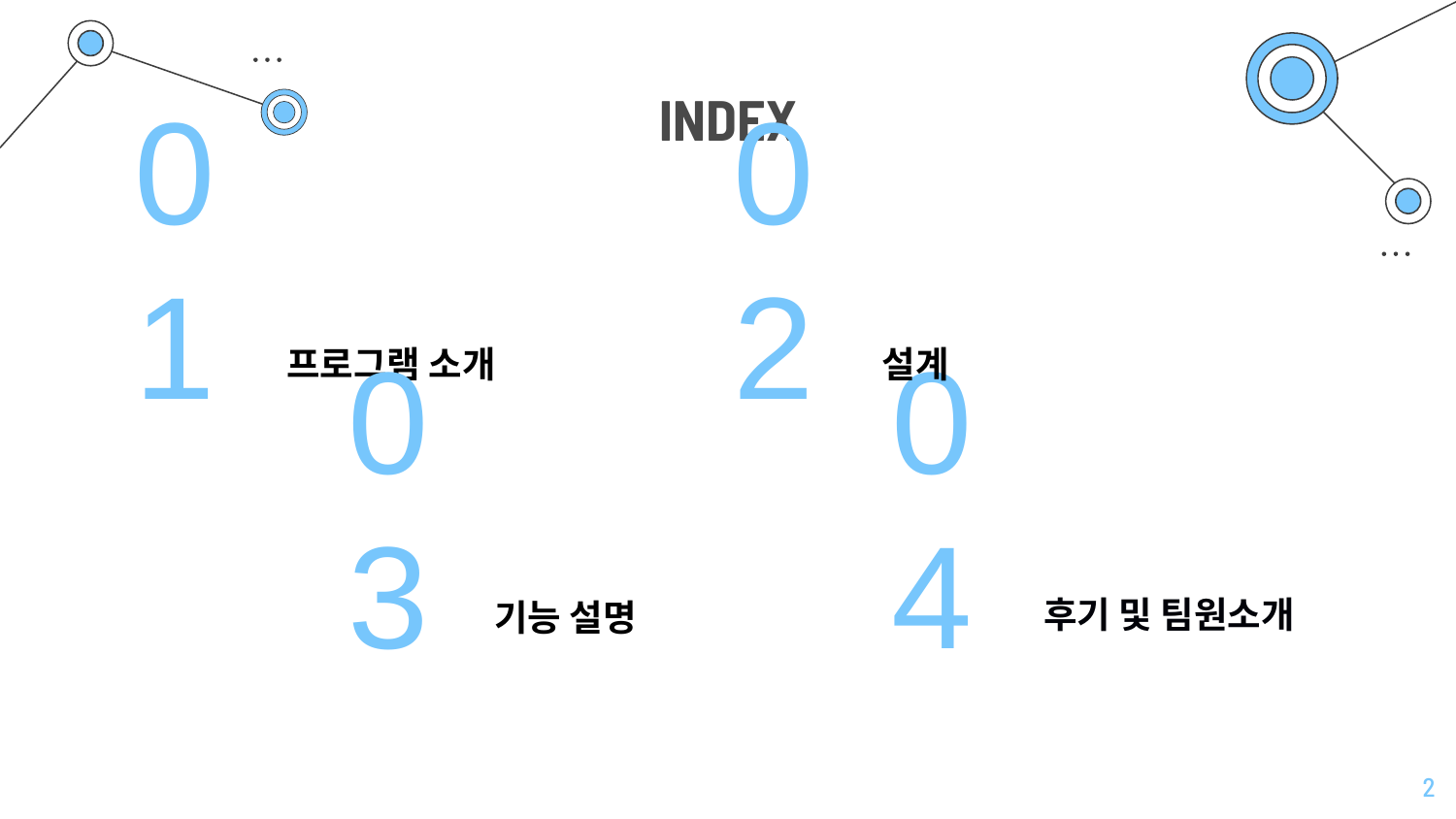

# INDEX
01
02
프로그램 소개
설계
03
04
후기 및 팀원소개
기능 설명
2